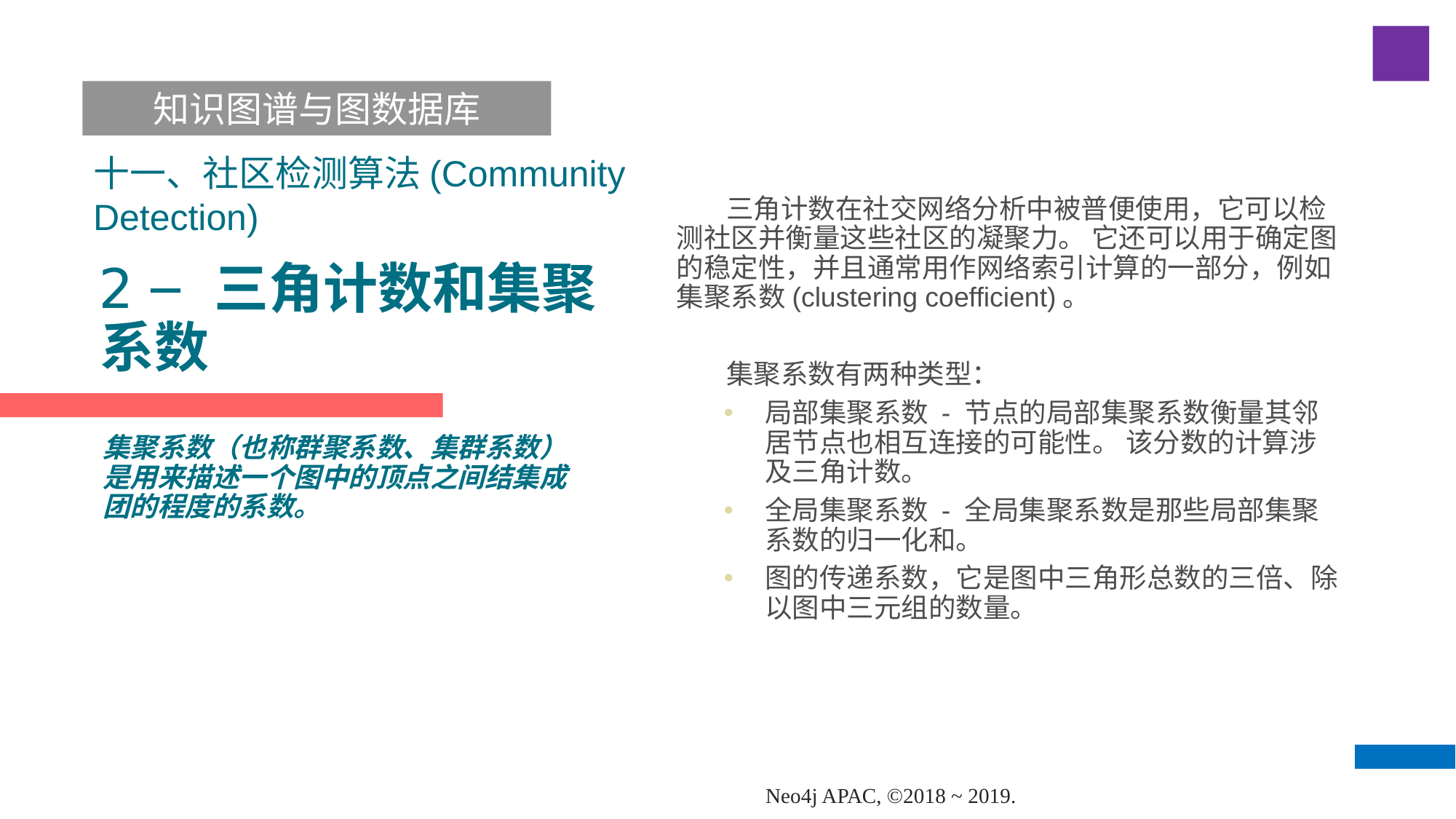

知识图谱与图数据库
十一、社区检测算法(Community Detection)
       三角计数在社交网络分析中被普便使用，它可以检测社区并衡量这些社区的凝聚力。 它还可以用于确定图的稳定性，并且通常用作网络索引计算的一部分，例如集聚系数(clustering coefficient)。

       集聚系数有两种类型：
局部集聚系数 - 节点的局部集聚系数衡量其邻居节点也相互连接的可能性。 该分数的计算涉及三角计数。
全局集聚系数 - 全局集聚系数是那些局部集聚系数的归一化和。
图的传递系数，它是图中三角形总数的三倍、除以图中三元组的数量。
# 2 – 三角计数和集聚系数
集聚系数（也称群聚系数、集群系数）是用来描述一个图中的顶点之间结集成团的程度的系数。